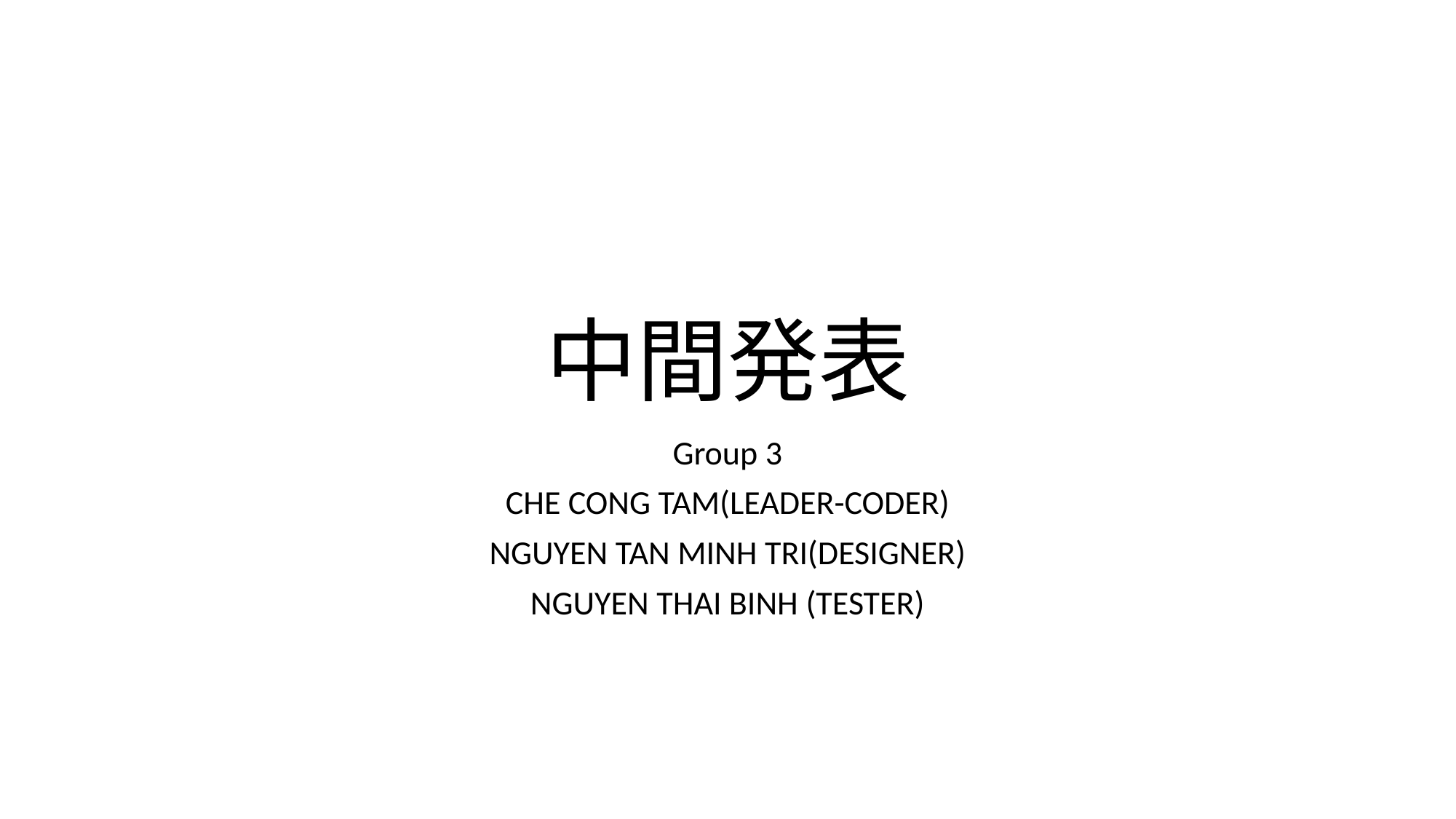

# 中間発表
Group 3
CHE CONG TAM(LEADER-CODER)
NGUYEN TAN MINH TRI(DESIGNER)
NGUYEN THAI BINH (TESTER)